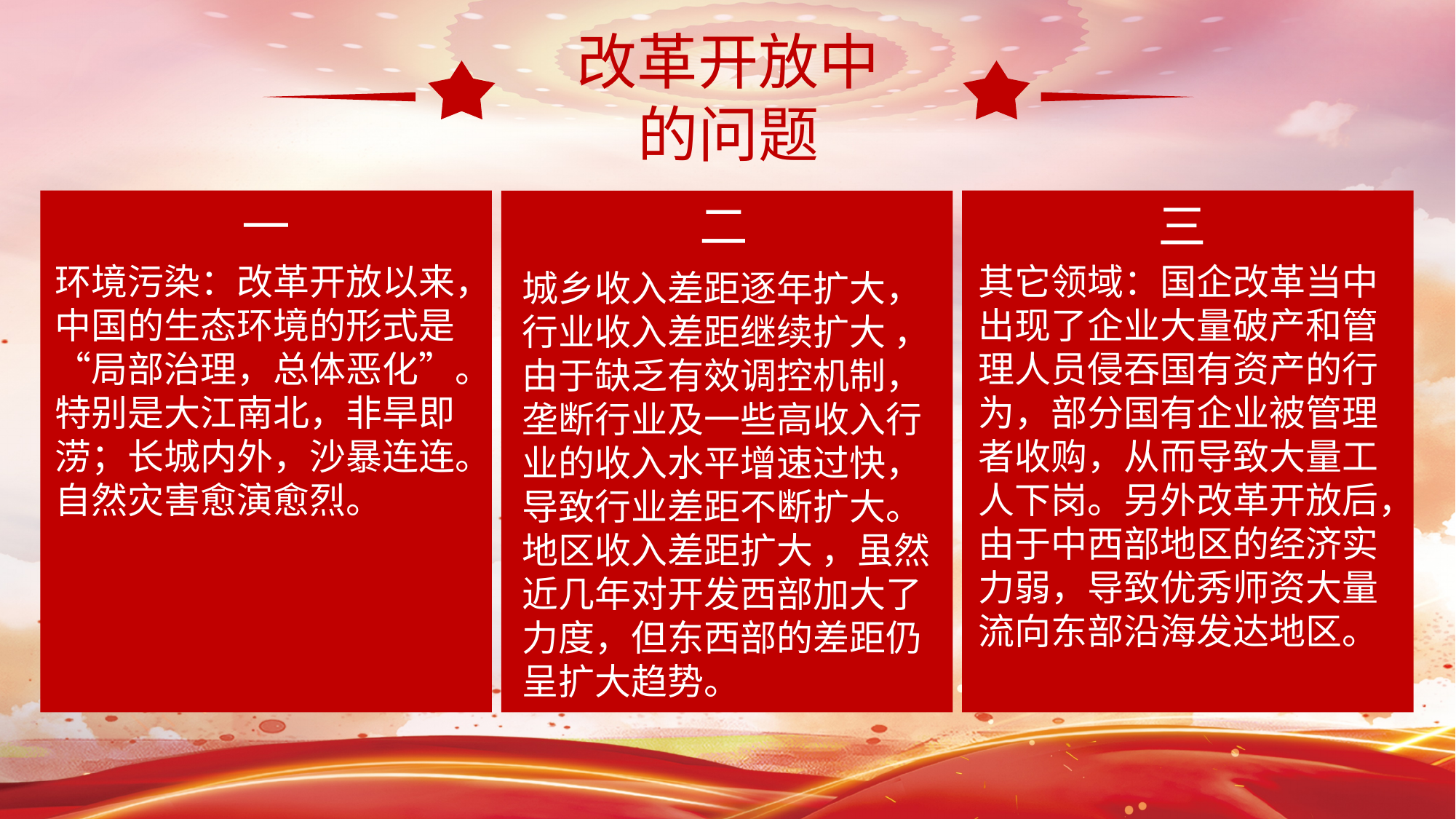

改革开放中
的问题

一

二
三
环境污染：改革开放以来，中国的生态环境的形式是“局部治理，总体恶化”。特别是大江南北，非旱即涝；长城内外，沙暴连连。自然灾害愈演愈烈。
其它领域：国企改革当中出现了企业大量破产和管理人员侵吞国有资产的行为，部分国有企业被管理者收购，从而导致大量工人下岗。另外改革开放后，由于中西部地区的经济实力弱，导致优秀师资大量流向东部沿海发达地区。
城乡收入差距逐年扩大，行业收入差距继续扩大 ，由于缺乏有效调控机制，垄断行业及一些高收入行业的收入水平增速过快，导致行业差距不断扩大。 地区收入差距扩大 ，虽然近几年对开发西部加大了力度，但东西部的差距仍呈扩大趋势。